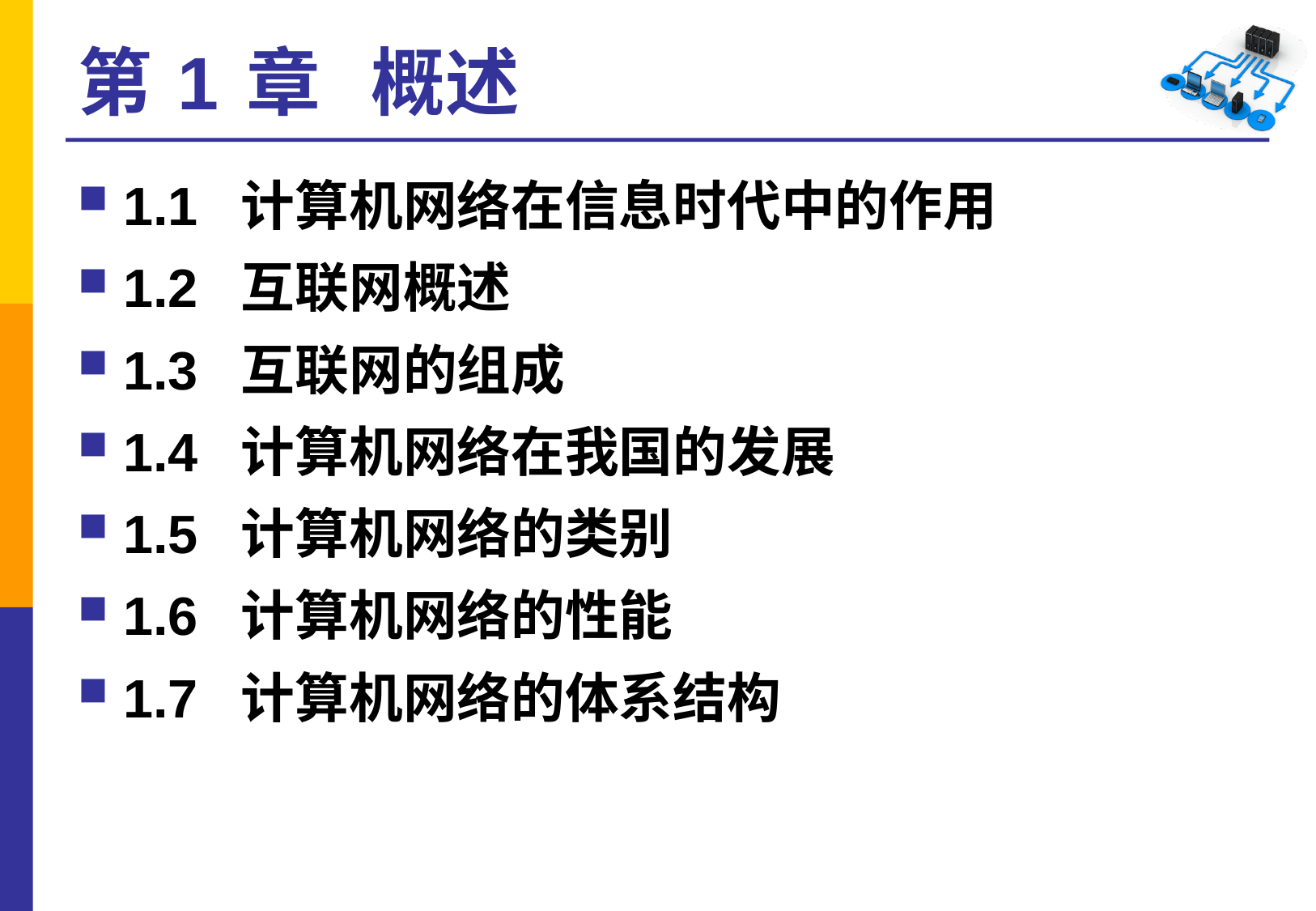

# 第 1 章   概述
1.1  计算机网络在信息时代中的作用
1.2  互联网概述
1.3  互联网的组成
1.4  计算机网络在我国的发展
1.5  计算机网络的类别
1.6  计算机网络的性能
1.7  计算机网络的体系结构